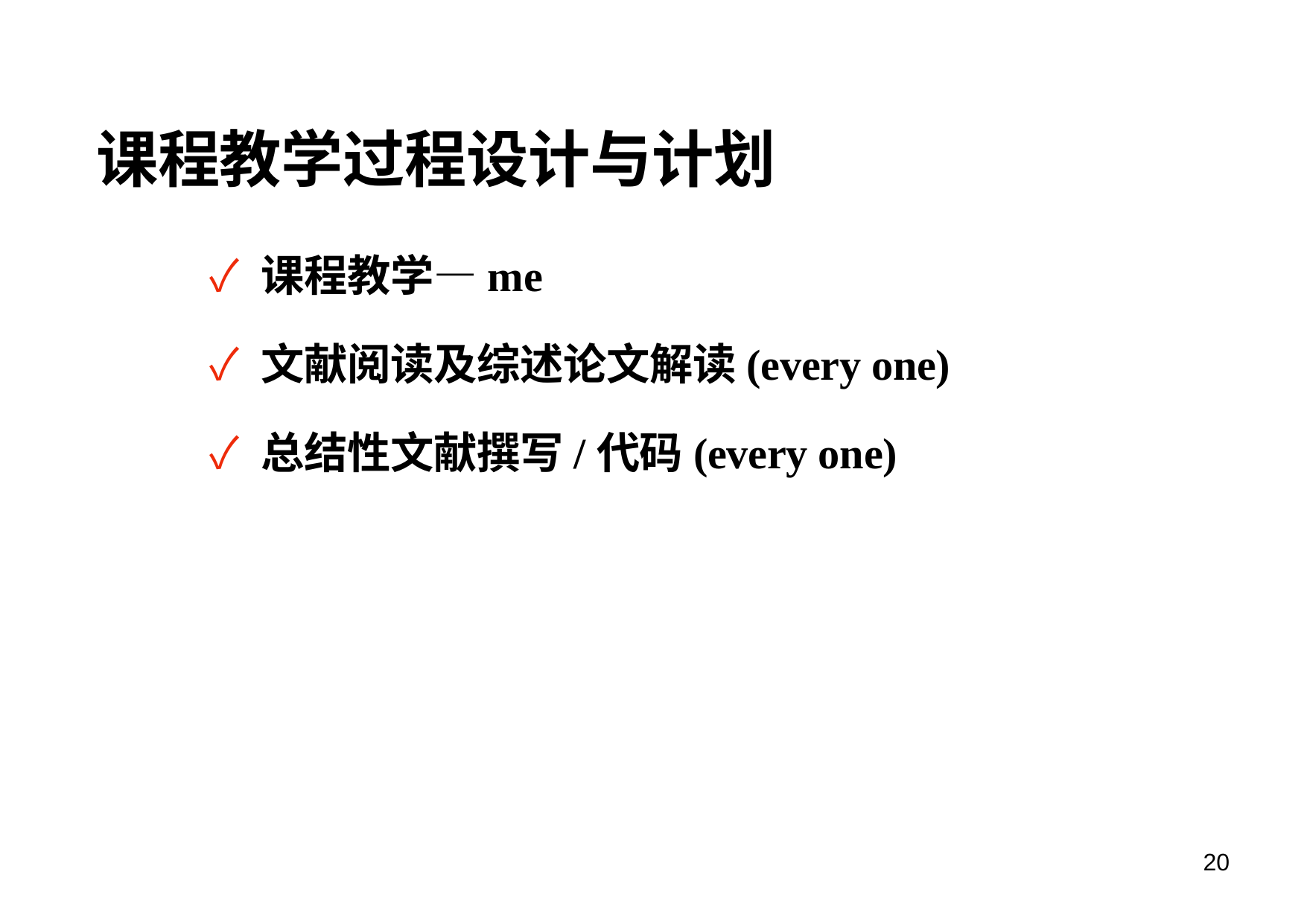

课程教学过程设计与计划
✓	课程教学—me
✓	文献阅读及综述论文解读(every one)
✓	总结性文献撰写/代码(every one)

20